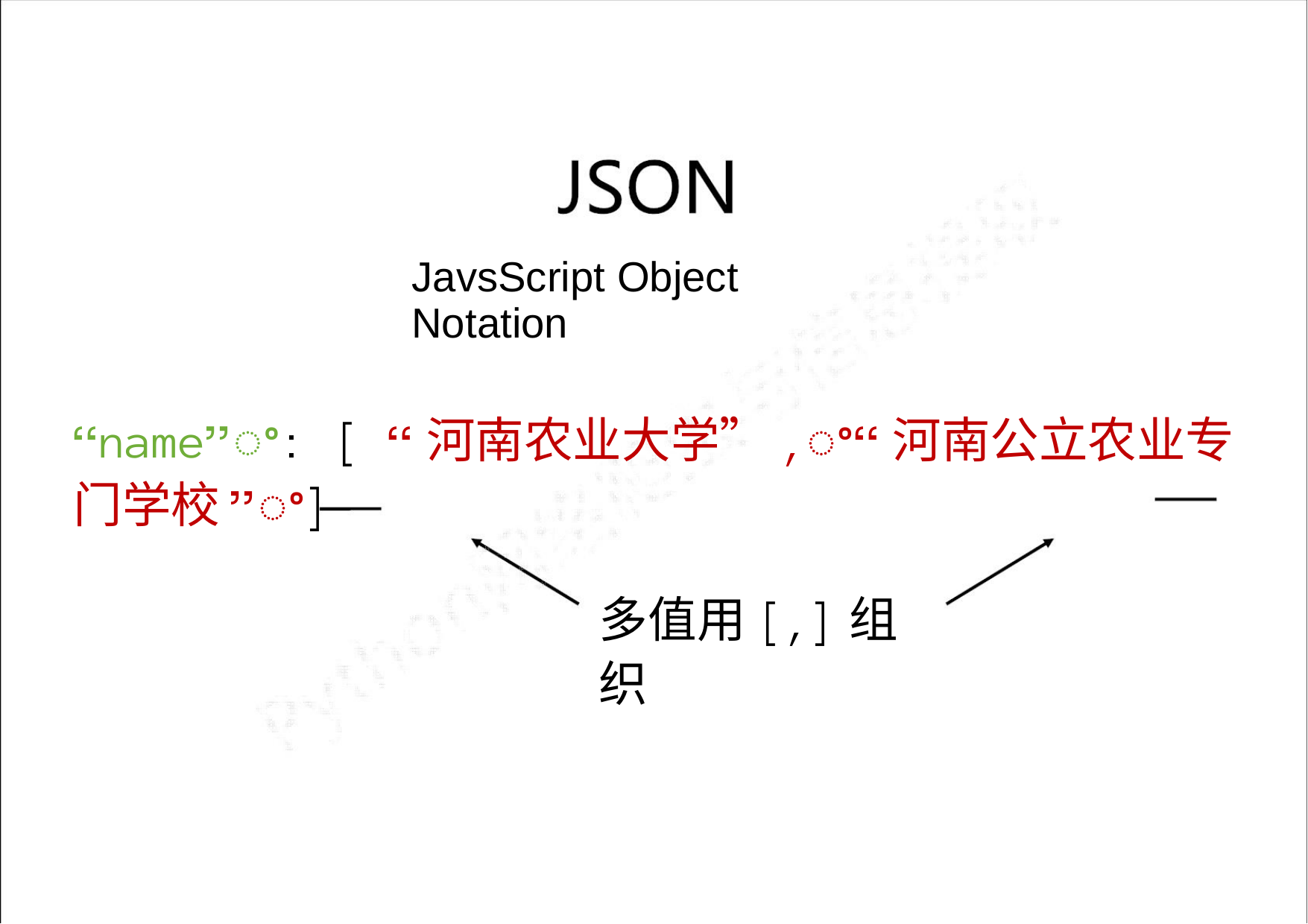

JavsScript Object Notation
“name”ꢀ: [ “河南农业大学”,ꢀ“河南公立农业专门学校”ꢀ]
多值用[,]组织